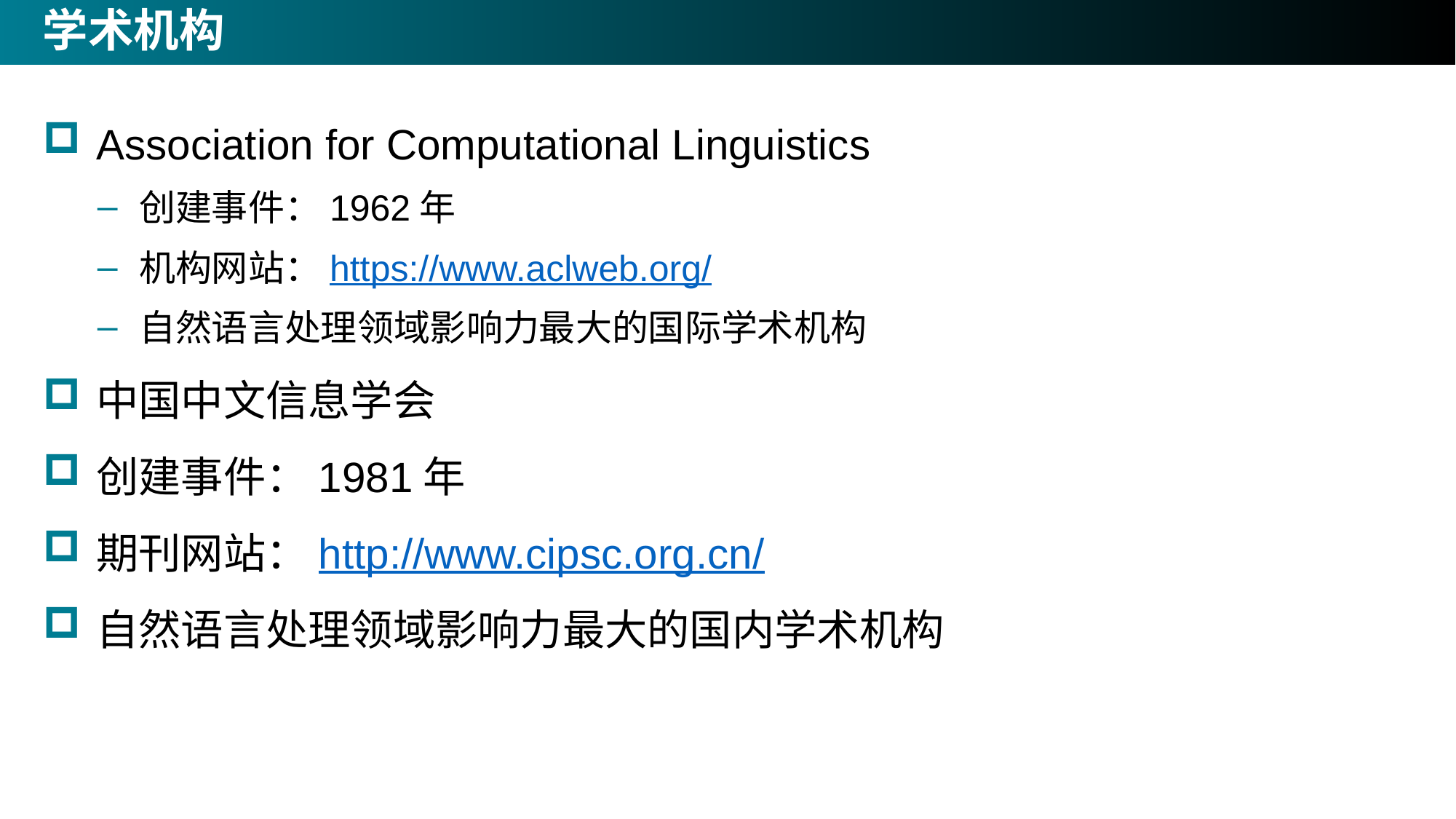

# 学术机构
Association for Computational Linguistics
创建事件：1962年
机构网站：https://www.aclweb.org/
自然语言处理领域影响力最大的国际学术机构
中国中文信息学会
创建事件：1981年
期刊网站：http://www.cipsc.org.cn/
自然语言处理领域影响力最大的国内学术机构